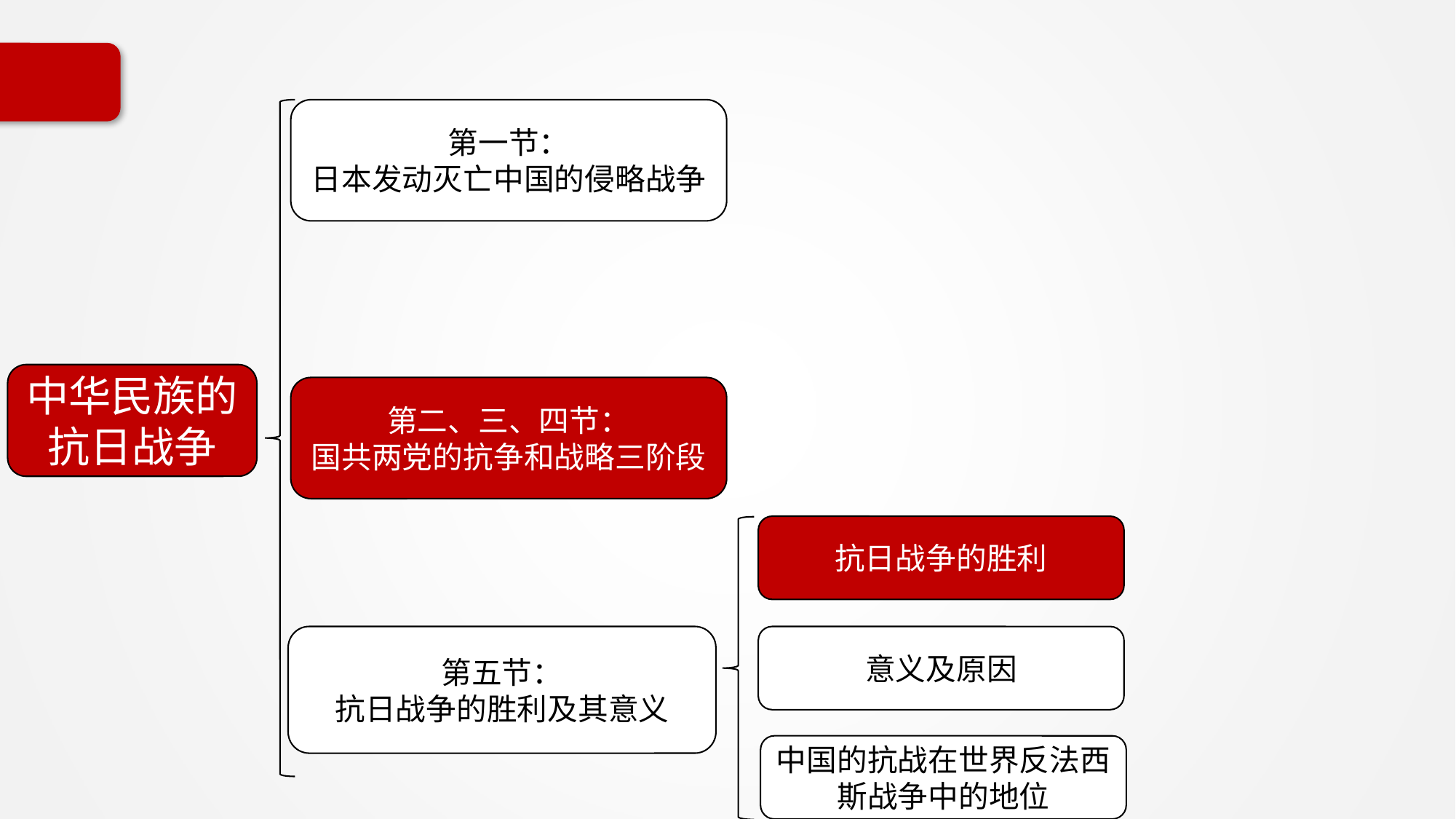

第一节：
日本发动灭亡中国的侵略战争
中华民族的抗日战争
第二、三、四节：
国共两党的抗争和战略三阶段
抗日战争的胜利

第五节：
抗日战争的胜利及其意义
意义及原因
中国的抗战在世界反法西斯战争中的地位